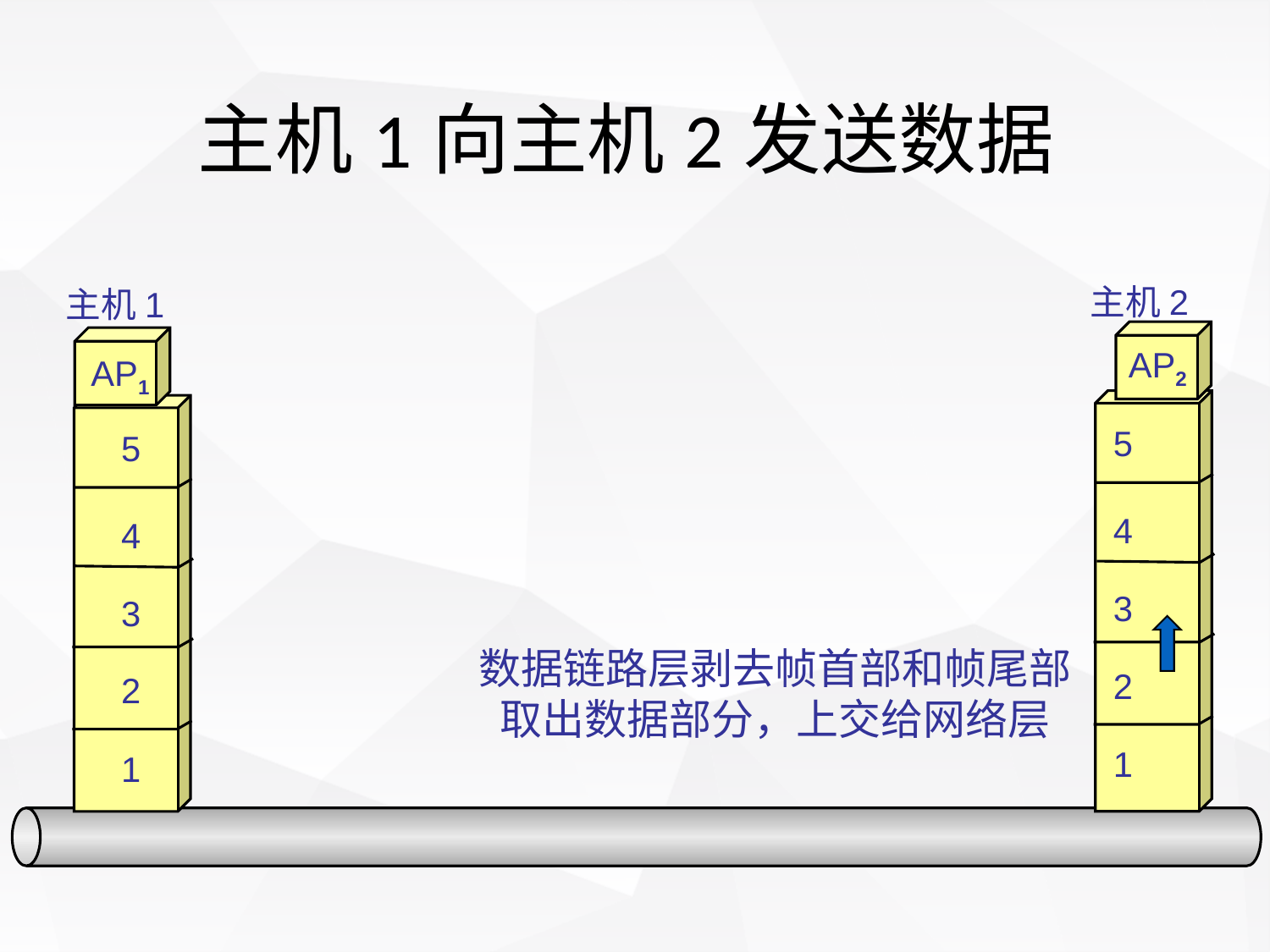

# 主机 1 向主机 2 发送数据

主机 2
主机 1

AP2
AP1

5
5

4
4

3
3

数据链路层剥去帧首部和帧尾部
取出数据部分，上交给网络层

2
2

1
1